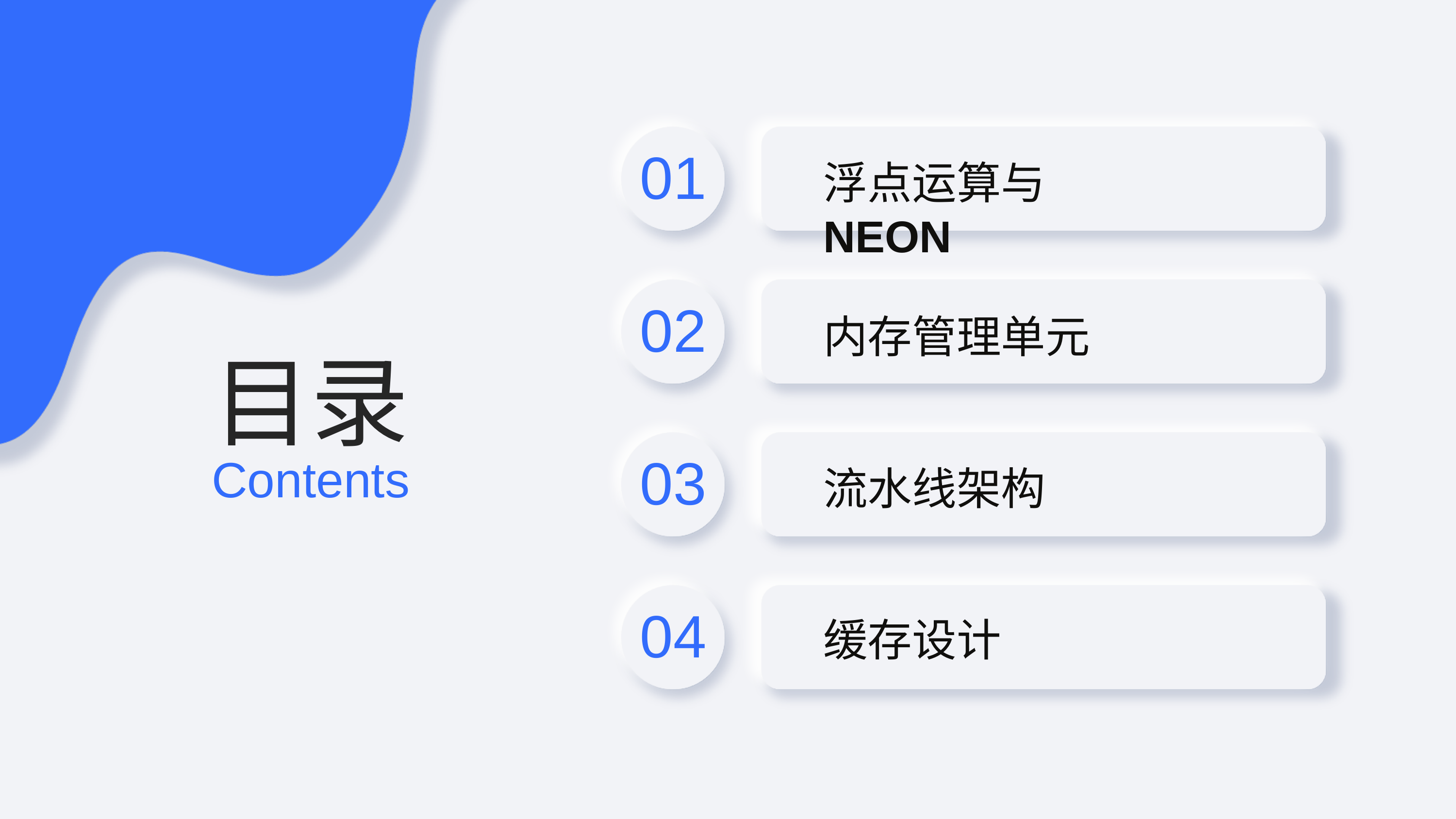

01
浮点运算与NEON

02
内存管理单元
目录

03
Contents
流水线架构

04
缓存设计